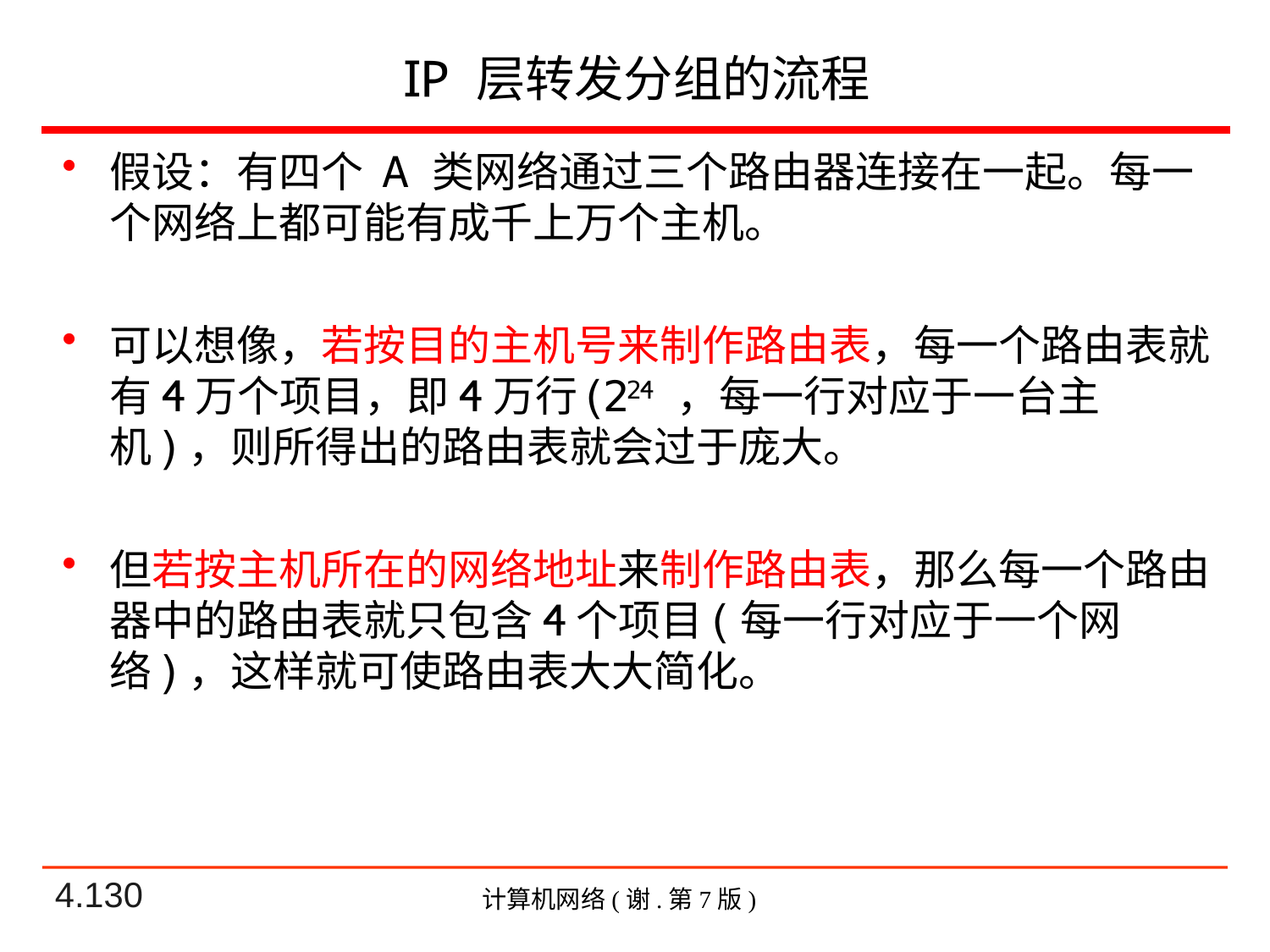

# IP 层转发分组的流程
假设：有四个 A 类网络通过三个路由器连接在一起。每一个网络上都可能有成千上万个主机。

可以想像，若按目的主机号来制作路由表，每一个路由表就有4万个项目，即4万行(224 ，每一行对应于一台主机)，则所得出的路由表就会过于庞大。

但若按主机所在的网络地址来制作路由表，那么每一个路由器中的路由表就只包含4个项目(每一行对应于一个网络)，这样就可使路由表大大简化。